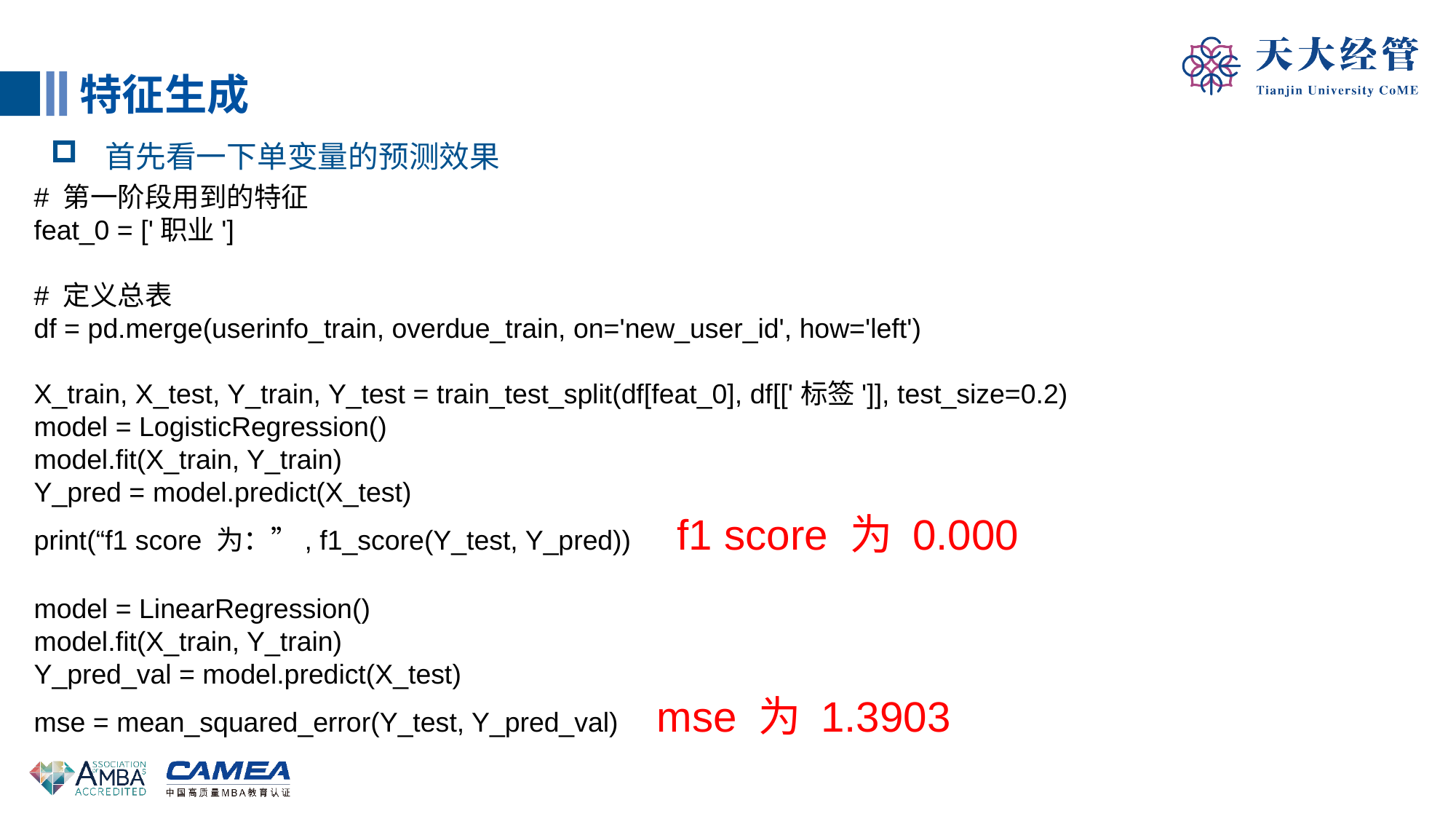

特征生成

首先看一下单变量的预测效果
# 第一阶段用到的特征
feat_0 = ['职业']

# 定义总表
df = pd.merge(userinfo_train, overdue_train, on='new_user_id', how='left')

X_train, X_test, Y_train, Y_test = train_test_split(df[feat_0], df[['标签']], test_size=0.2)
model = LogisticRegression()
model.fit(X_train, Y_train)
Y_pred = model.predict(X_test)
print(“f1 score 为：”, f1_score(Y_test, Y_pred))      f1 score 为 0.000

model = LinearRegression()
model.fit(X_train, Y_train)
Y_pred_val = model.predict(X_test)
mse = mean_squared_error(Y_test, Y_pred_val)     mse 为 1.3903